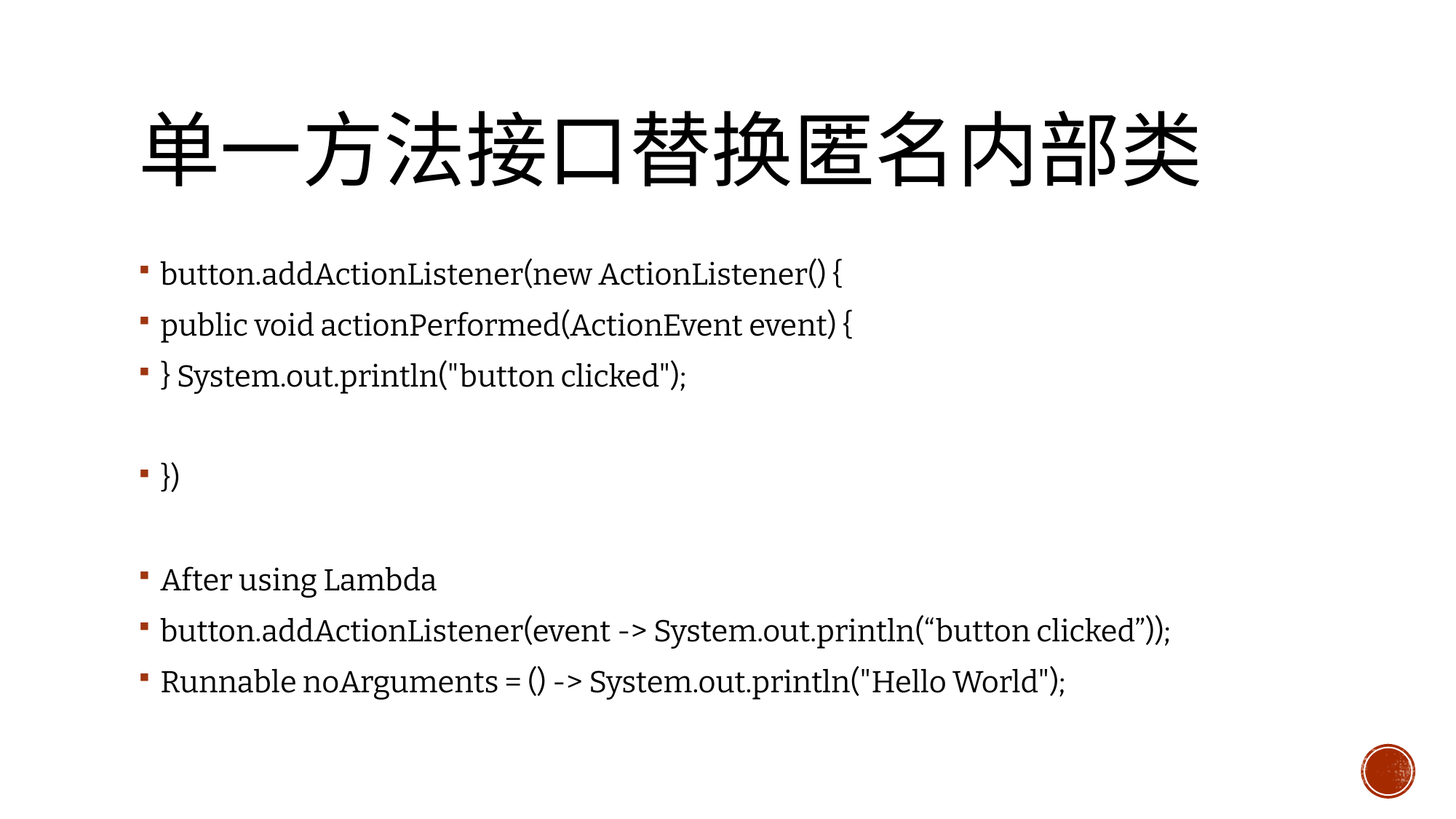

# 单一方法接口替换匿名内部类
button.addActionListener(new ActionListener() {
public void actionPerformed(ActionEvent event) {
} System.out.println("button clicked");

})

After using Lambda
button.addActionListener(event -> System.out.println(“button clicked”));
Runnable noArguments = () -> System.out.println("Hello World");